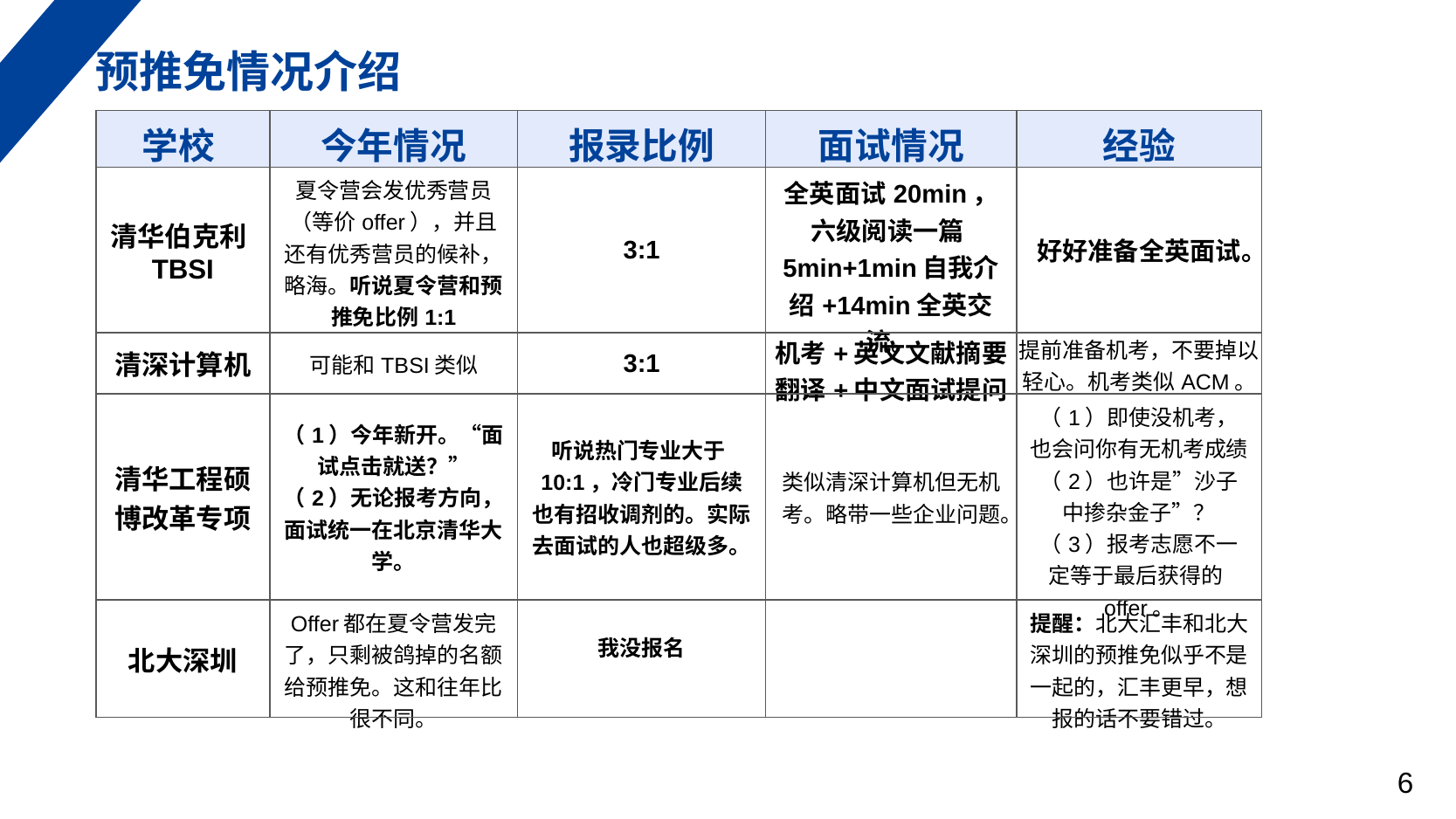

预推免情况介绍
| 学校 | 今年情况 | 报录比例 | 面试情况 | 经验 |
| --- | --- | --- | --- | --- |
| 清华伯克利TBSI | 夏令营会发优秀营员（等价offer），并且还有优秀营员的候补，略海。听说夏令营和预推免比例1:1 | 3:1 | 全英面试20min，六级阅读一篇5min+1min自我介绍+14min全英交流。 | 好好准备全英面试。 |
| 清深计算机 | 可能和TBSI类似 | 3:1 | 机考+英文文献摘要翻译+中文面试提问 | 提前准备机考，不要掉以轻心。机考类似ACM。 |
| 清华工程硕博改革专项 | （1）今年新开。“面试点击就送？” （2）无论报考方向，面试统一在北京清华大学。 | 听说热门专业大于10:1，冷门专业后续也有招收调剂的。实际去面试的人也超级多。 | 类似清深计算机但无机考。略带一些企业问题。 | （1）即使没机考，也会问你有无机考成绩 （2）也许是”沙子中掺杂金子”？ （3）报考志愿不一定等于最后获得的offer。 |
| 北大深圳 | Offer都在夏令营发完了，只剩被鸽掉的名额给预推免。这和往年比很不同。 | 我没报名 |  | 提醒：北大汇丰和北大深圳的预推免似乎不是一起的，汇丰更早，想报的话不要错过。 |
6